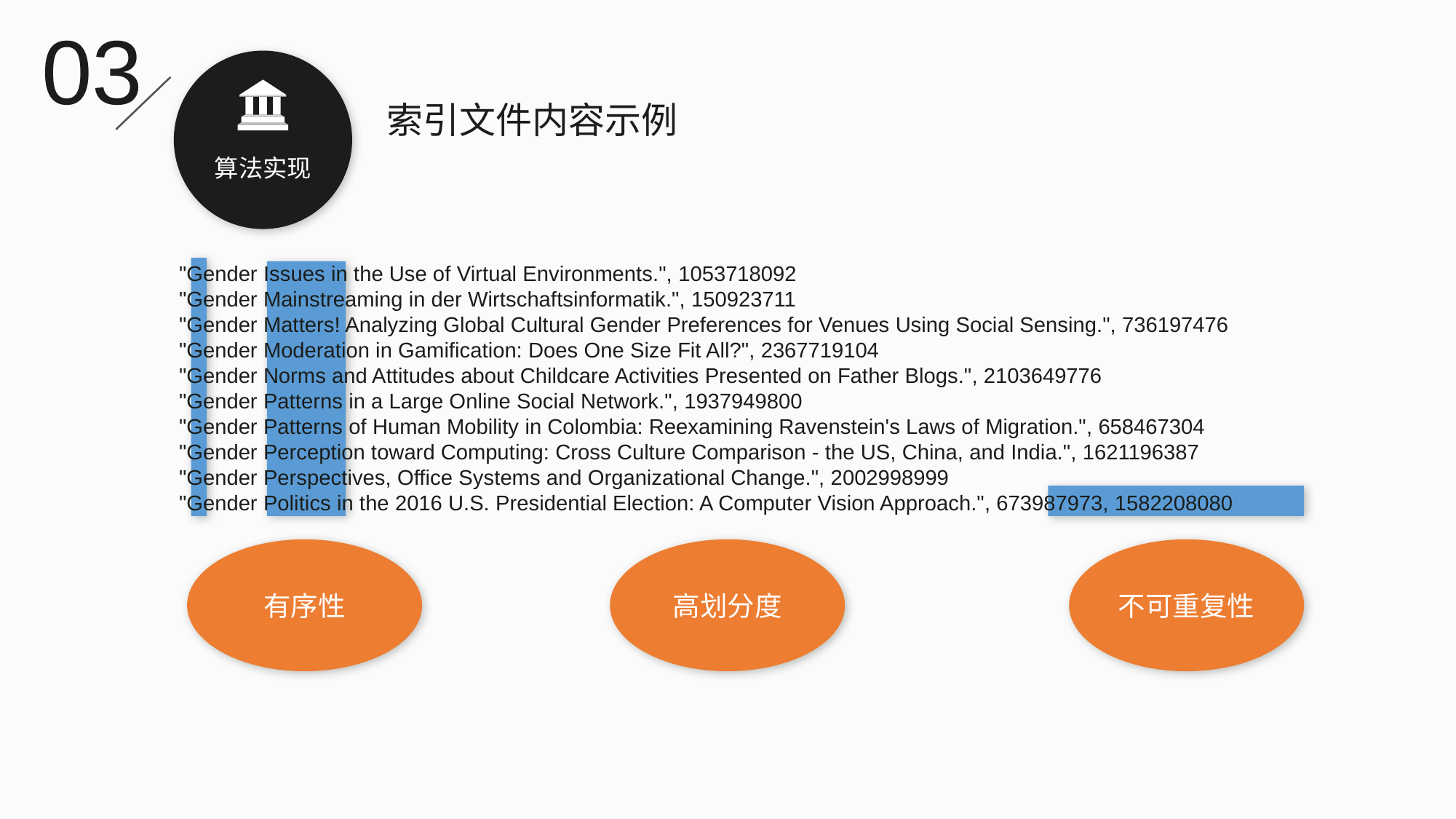

03

索引文件内容示例
算法实现
"Gender Issues in the Use of Virtual Environments.", 1053718092
"Gender Mainstreaming in der Wirtschaftsinformatik.", 150923711
"Gender Matters! Analyzing Global Cultural Gender Preferences for Venues Using Social Sensing.", 736197476
"Gender Moderation in Gamification: Does One Size Fit All?", 2367719104
"Gender Norms and Attitudes about Childcare Activities Presented on Father Blogs.", 2103649776
"Gender Patterns in a Large Online Social Network.", 1937949800
"Gender Patterns of Human Mobility in Colombia: Reexamining Ravenstein's Laws of Migration.", 658467304
"Gender Perception toward Computing: Cross Culture Comparison - the US, China, and India.", 1621196387
"Gender Perspectives, Office Systems and Organizational Change.", 2002998999
"Gender Politics in the 2016 U.S. Presidential Election: A Computer Vision Approach.", 673987973, 1582208080

有序性
高划分度
不可重复性